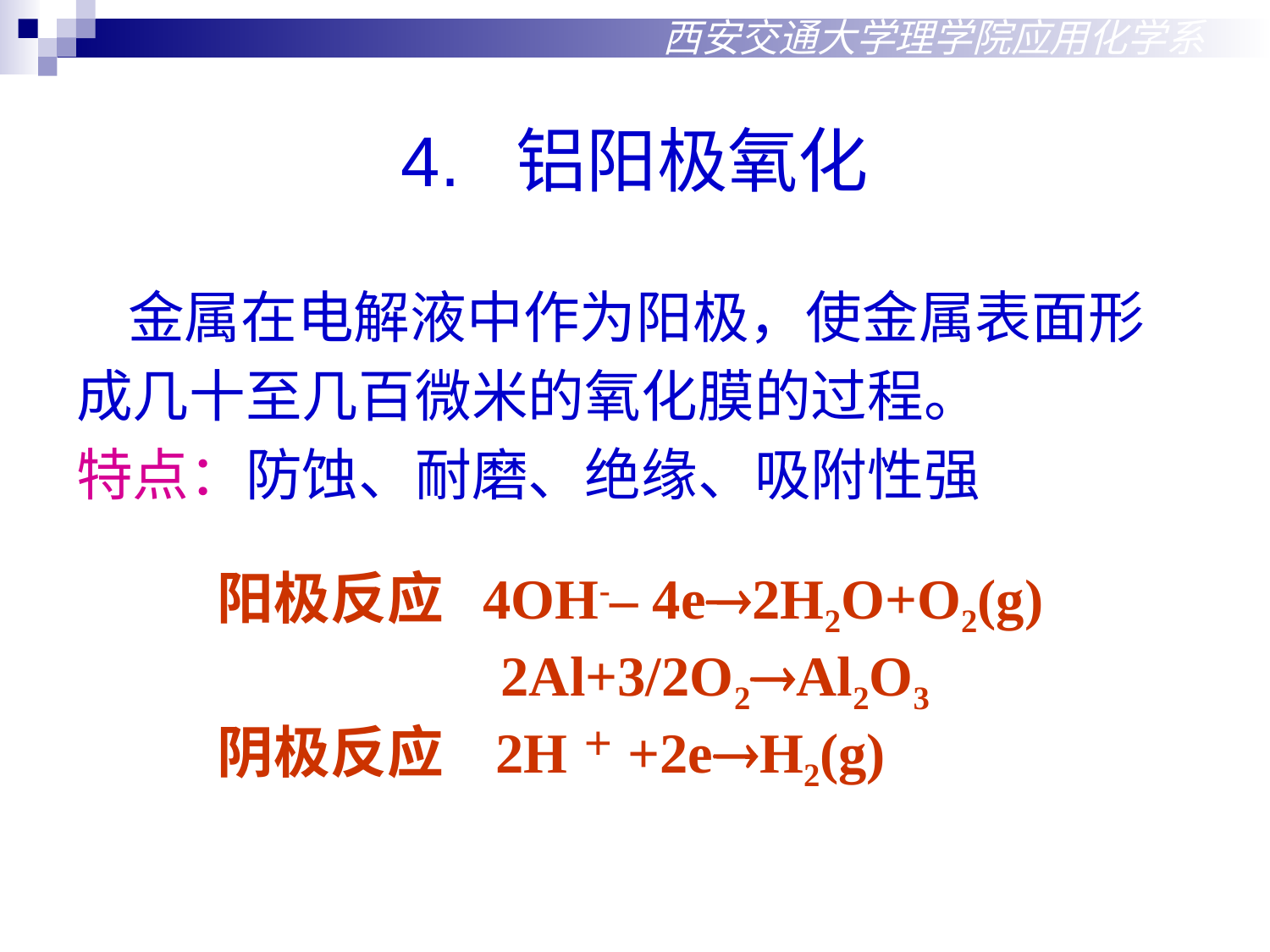

4.  铝阳极氧化
   金属在电解液中作为阳极，使金属表面形
成几十至几百微米的氧化膜的过程。
特点：防蚀、耐磨、绝缘、吸附性强
西安交通大学理学院应用化学系
阳极反应  4OH-– 4e→2H2O+O2(g)
2Al+3/2O2→Al2O3
阴极反应   2H＋+2e→H2(g)